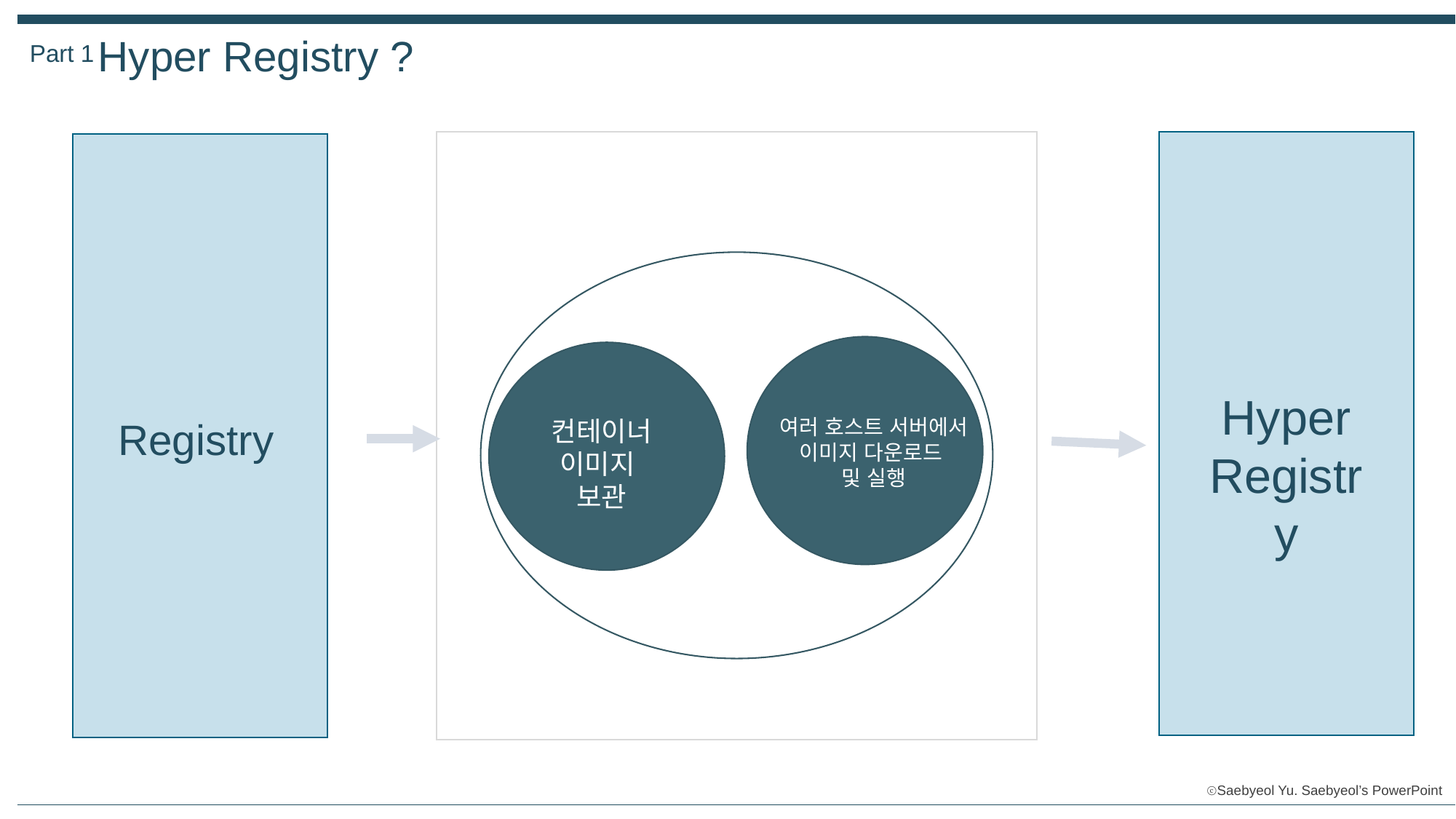

Hyper Registry ?
Part 1

Hyper Registry
Registry
컨테이너
이미지
보관
여러 호스트 서버에서 이미지 다운로드
및 실행